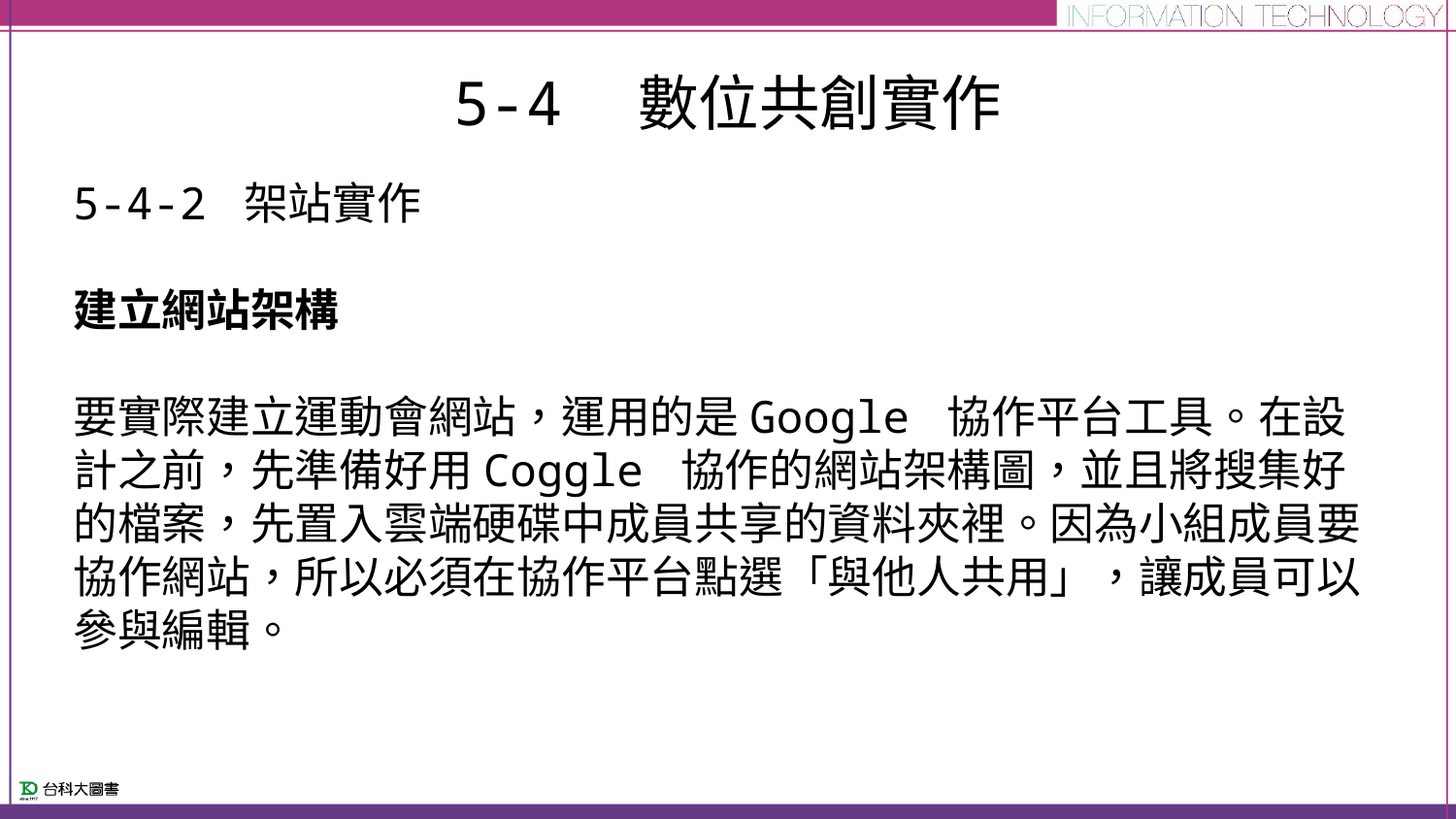

# 5-4　數位共創實作
5-4-2 架站實作

建立網站架構

要實際建立運動會網站，運用的是Google 協作平台工具。在設計之前，先準備好用Coggle 協作的網站架構圖，並且將搜集好的檔案，先置入雲端硬碟中成員共享的資料夾裡。因為小組成員要協作網站，所以必須在協作平台點選「與他人共用」，讓成員可以參與編輯。